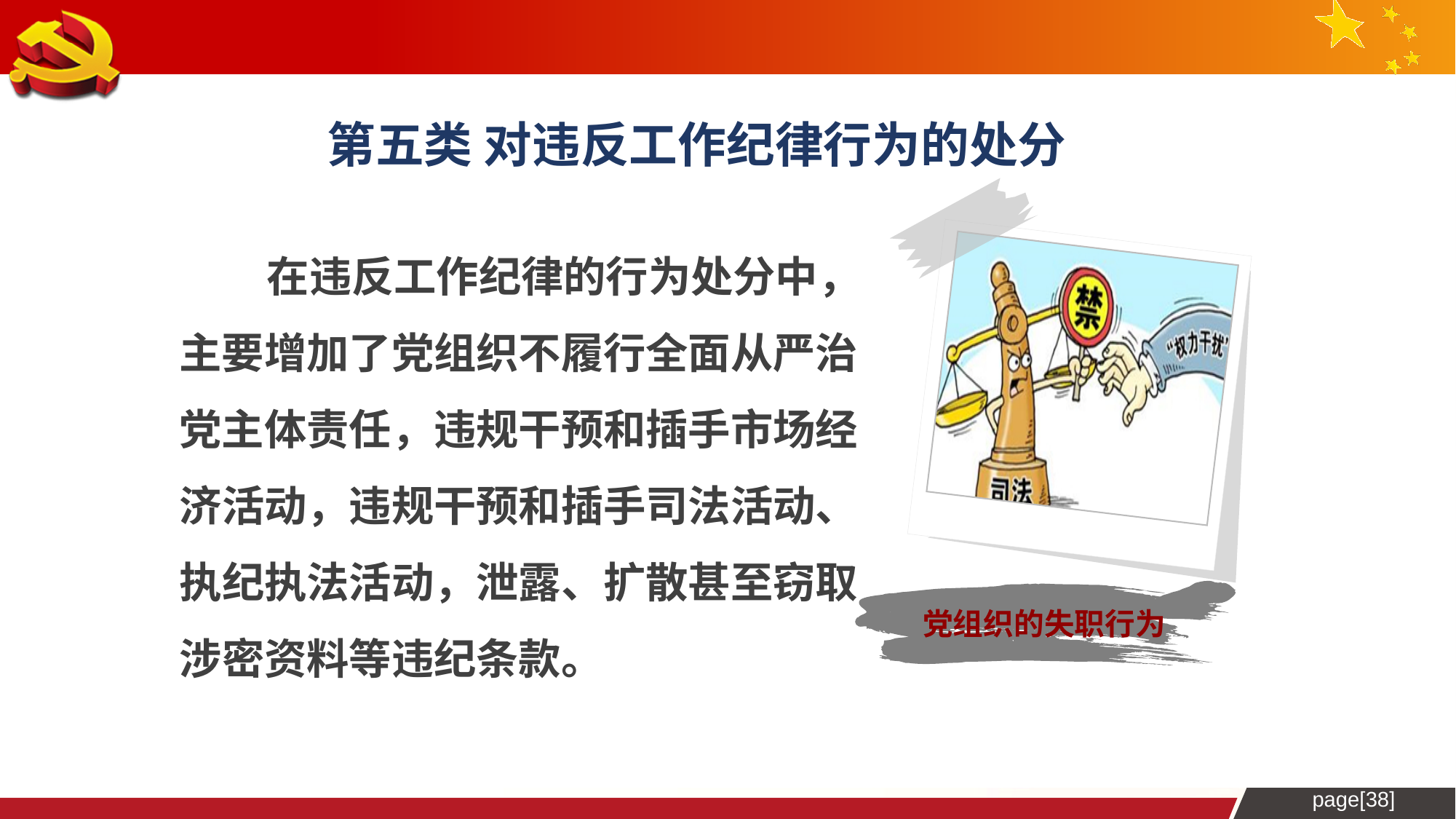

第五类 对违反工作纪律行为的处分

        在违反工作纪律的行为处分中，主要增加了党组织不履行全面从严治党主体责任，违规干预和插手市场经济活动，违规干预和插手司法活动、执纪执法活动，泄露、扩散甚至窃取涉密资料等违纪条款。

党组织的失职行为